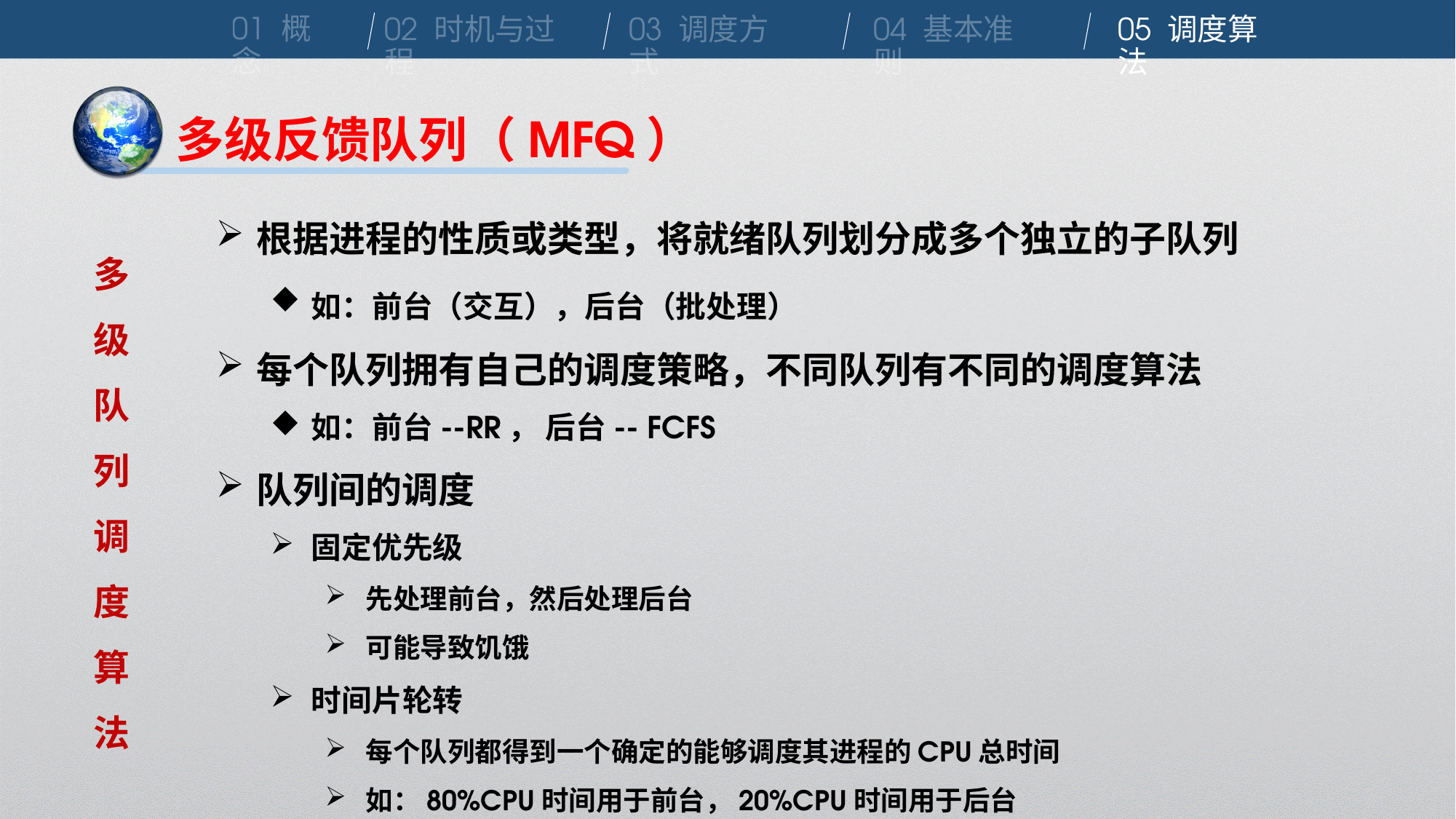

01 概念
02 时机与过程
03 调度方式
04 基本准则
05 调度算法
多级反馈队列（MFQ）
根据进程的性质或类型，将就绪队列划分成多个独立的子队列
如：前台（交互），后台（批处理）
每个队列拥有自己的调度策略，不同队列有不同的调度算法
如：前台--RR， 后台-- FCFS
队列间的调度
固定优先级
先处理前台，然后处理后台
可能导致饥饿
时间片轮转
每个队列都得到一个确定的能够调度其进程的CPU总时间
如：80%CPU时间用于前台，20%CPU时间用于后台
多级队列调度算法